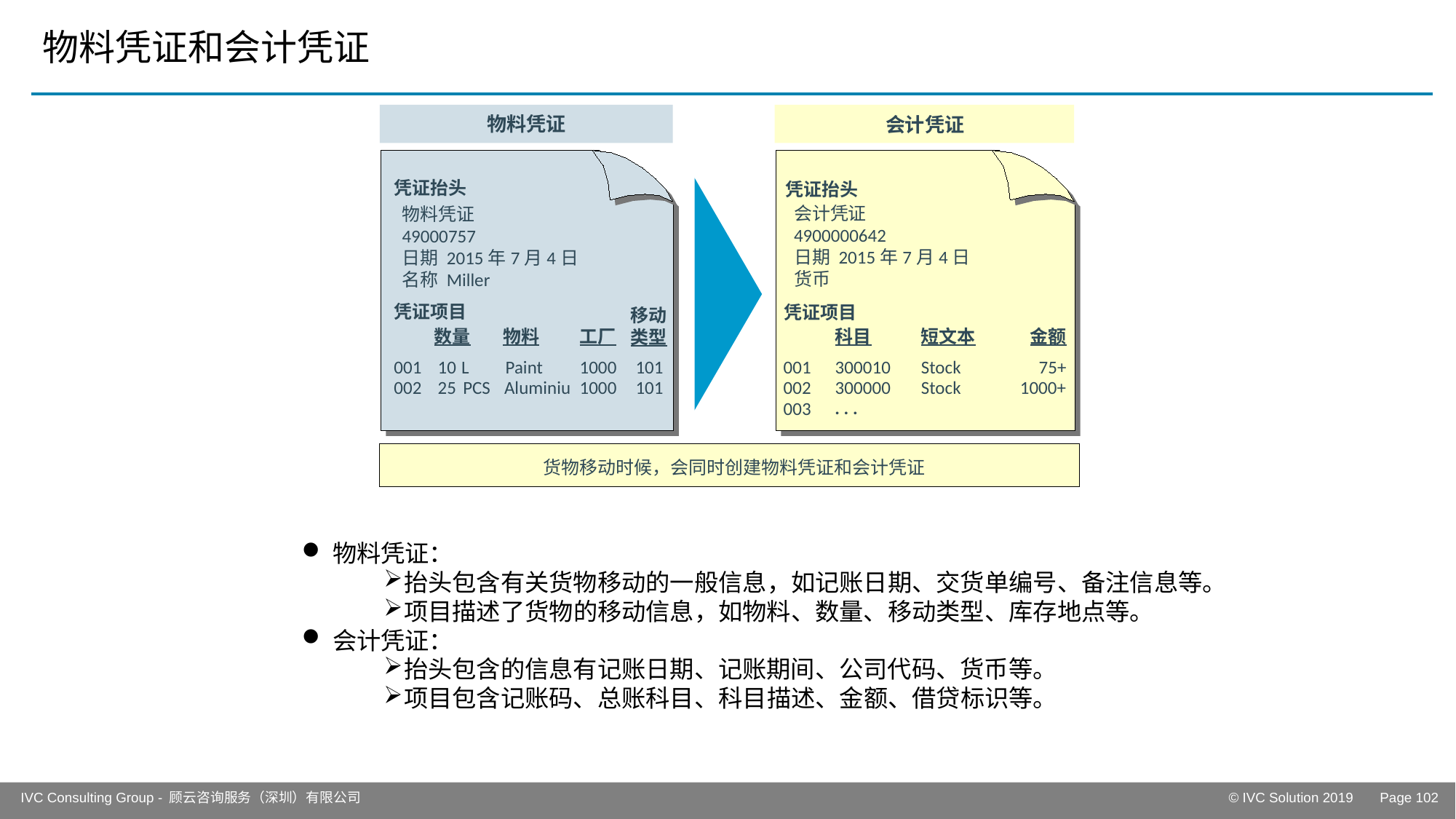

# 物料凭证和会计凭证

物料凭证
会计凭证

凭证抬头

凭证抬头

会计凭证
4900000642
日期 2015年7月4日
货币
物料凭证
49000757
日期 2015年7月4日
名称 Miller

凭证项目
凭证项目
移动
类型

数量
物料
工厂
科目
短文本
金额

101
001
10
L
Paint
1000
001
300010
Stock
75+
101
002
25
 PCS
Aluminiu
1000
002
300000
Stock
1000+
. . .
003

货物移动时候，会同时创建物料凭证和会计凭证
物料凭证：
抬头包含有关货物移动的一般信息，如记账日期、交货单编号、备注信息等。
项目描述了货物的移动信息，如物料、数量、移动类型、库存地点等。
会计凭证：
抬头包含的信息有记账日期、记账期间、公司代码、货币等。
项目包含记账码、总账科目、科目描述、金额、借贷标识等。